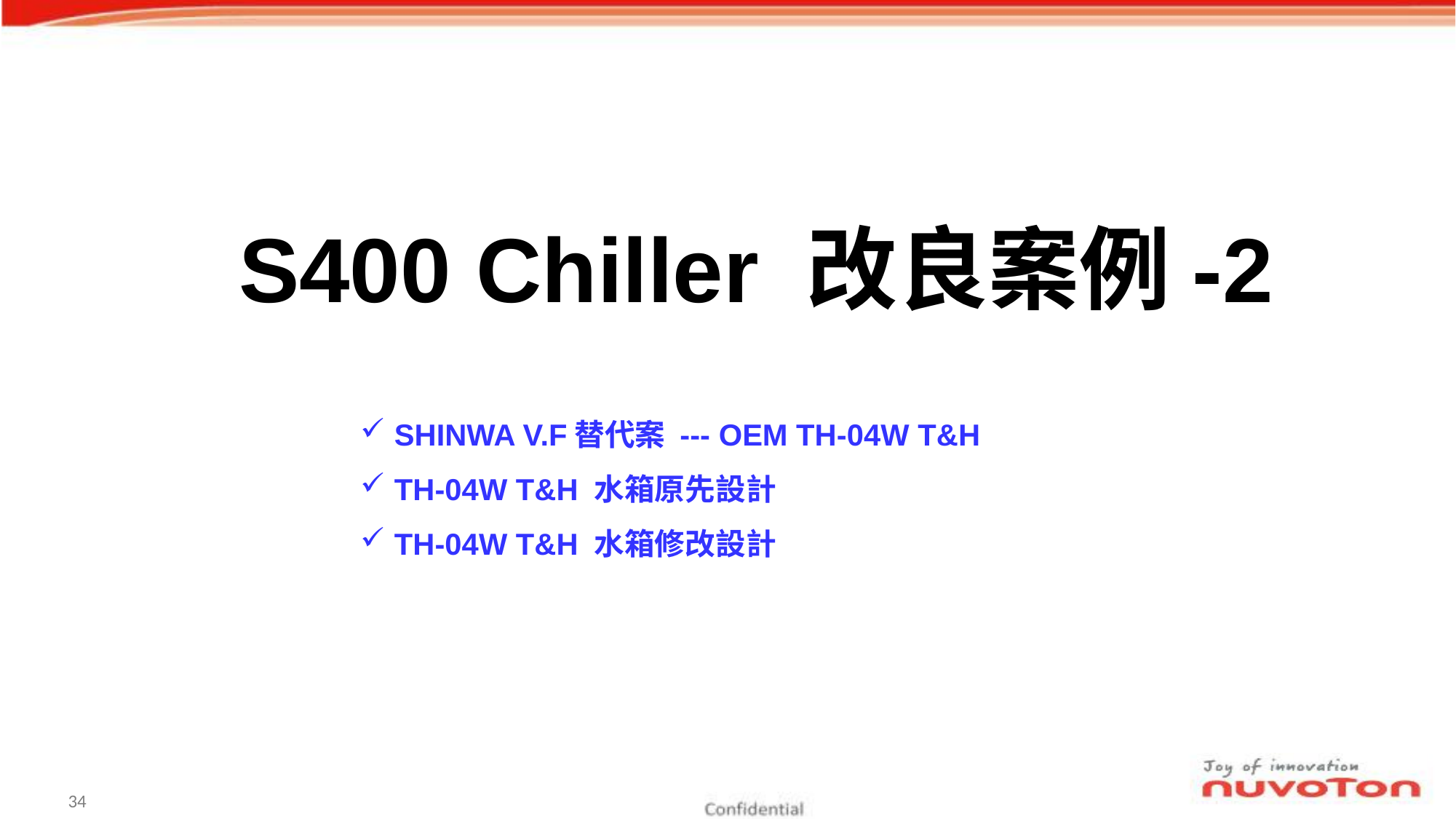

34
S400 Chiller 改良案例-2
SHINWA V.F替代案 --- OEM TH-04W T&H
TH-04W T&H 水箱原先設計
TH-04W T&H 水箱修改設計